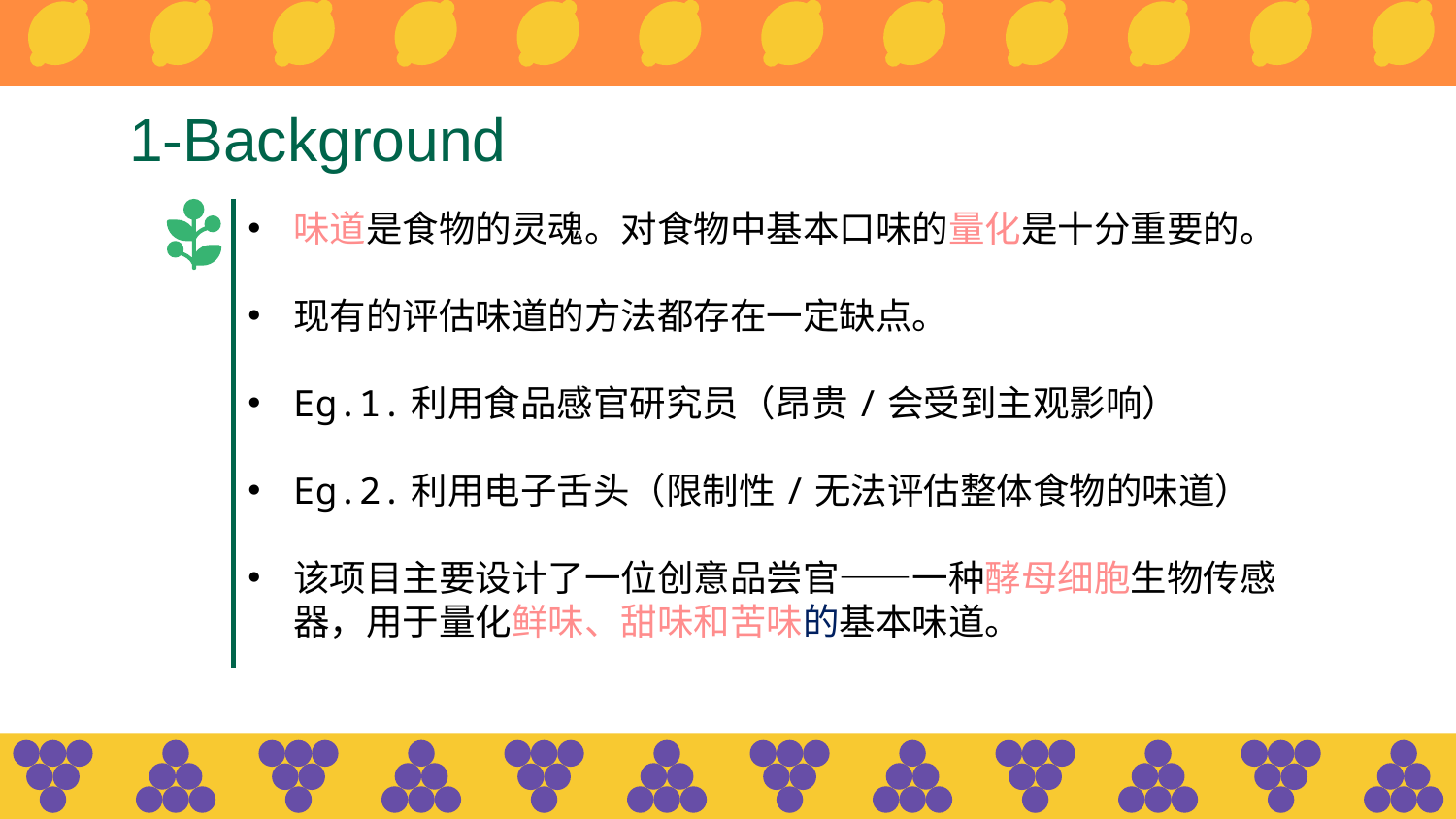

# 1-Background

味道是食物的灵魂。对食物中基本口味的量化是十分重要的。

现有的评估味道的方法都存在一定缺点。

Eg.1.利用食品感官研究员（昂贵/会受到主观影响）

Eg.2.利用电子舌头（限制性/无法评估整体食物的味道）

该项目主要设计了一位创意品尝官——一种酵母细胞生物传感器，用于量化鲜味、甜味和苦味的基本味道。